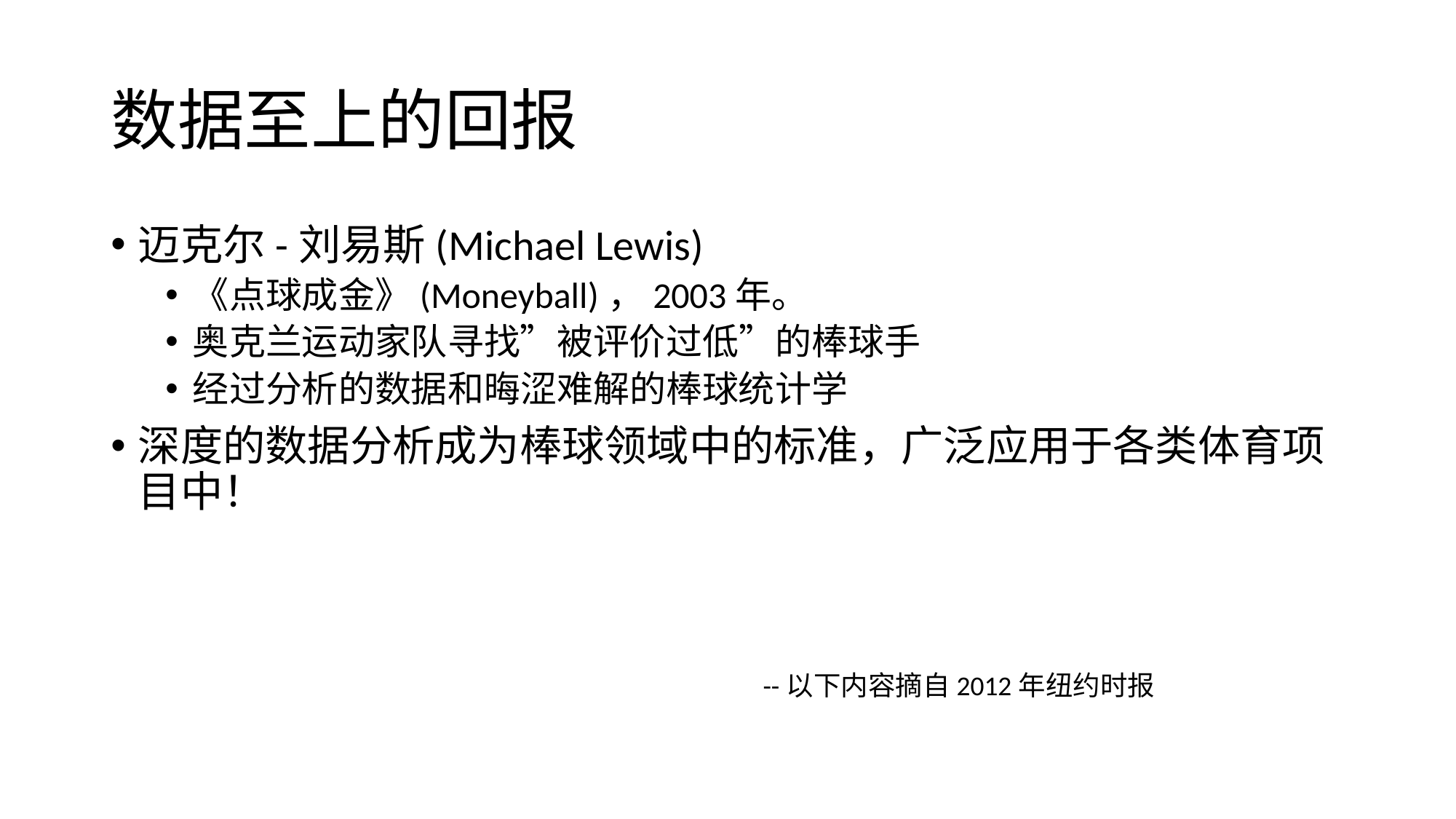

# 数据至上的回报
迈克尔-刘易斯(Michael Lewis)
《点球成金》(Moneyball)，2003年。
奥克兰运动家队寻找”被评价过低”的棒球手
经过分析的数据和晦涩难解的棒球统计学
深度的数据分析成为棒球领域中的标准，广泛应用于各类体育项目中！
--以下内容摘自2012年纽约时报